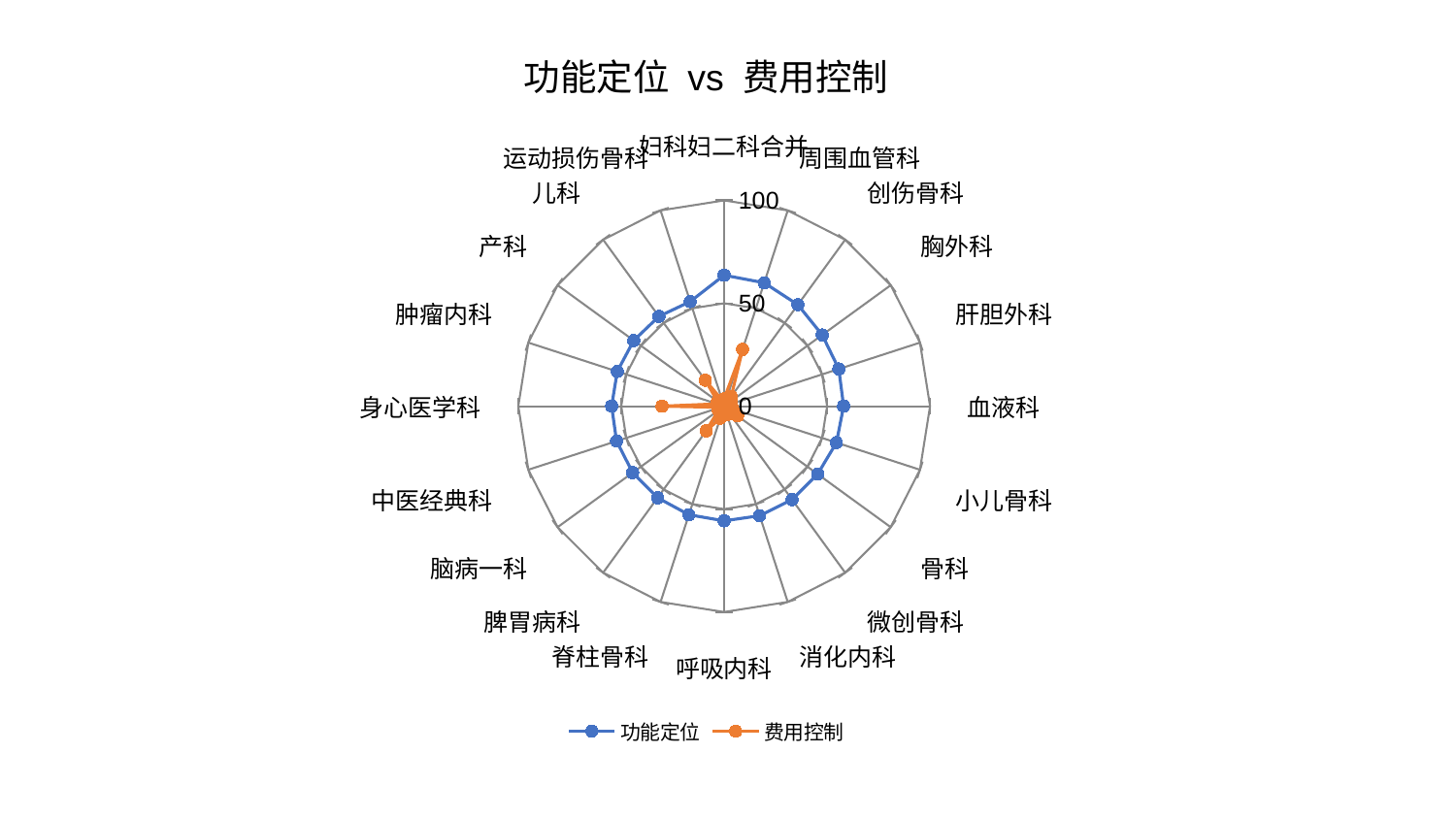

### Chart: 功能定位 vs 费用控制

| Category | 功能定位 | 费用控制 |
|---|---|---|
| 妇科妇二科合并 | 63.66519251150641 | 3.6073951503271244 |
| 周围血管科 | 63.02690968870497 | 28.970634471623885 |
| 创伤骨科 | 60.93393306059356 | 5.8522000079876655 |
| 胸外科 | 58.89072309784093 | 4.151430384375864 |
| 肝胆外科 | 58.554328499907136 | 2.1816745542840903 |
| 血液科 | 58.02214617970277 | 2.8320533851301475 |
| 小儿骨科 | 57.35150906184948 | 4.415979879369697 |
| 骨科 | 56.132863512767585 | 8.04949300879828 |
| 微创骨科 | 56.12166607300994 | 2.615727402570899 |
| 消化内科 | 55.94417701814053 | 4.385701065699905 |
| 呼吸内科 | 55.713729532552996 | 1.9207294927170104 |
| 脊柱骨科 | 55.46913326562765 | 6.20731593355484 |
| 脾胃病科 | 54.99415650172004 | 14.836558382698119 |
| 脑病一科 | 54.94686807867297 | 3.509503275661803 |
| 中医经典科 | 54.945453124747516 | 1.7951077448946282 |
| 身心医学科 | 54.65929802625682 | 30.185899426534025 |
| 肿瘤内科 | 54.61066572636064 | 3.5543457443104023 |
| 产科 | 54.31003179723445 | 3.9863805735849116 |
| 儿科 | 53.940341874089206 | 15.539361833606854 |
| 运动损伤骨科 | 53.43694655899018 | 3.083165132628579 |
39